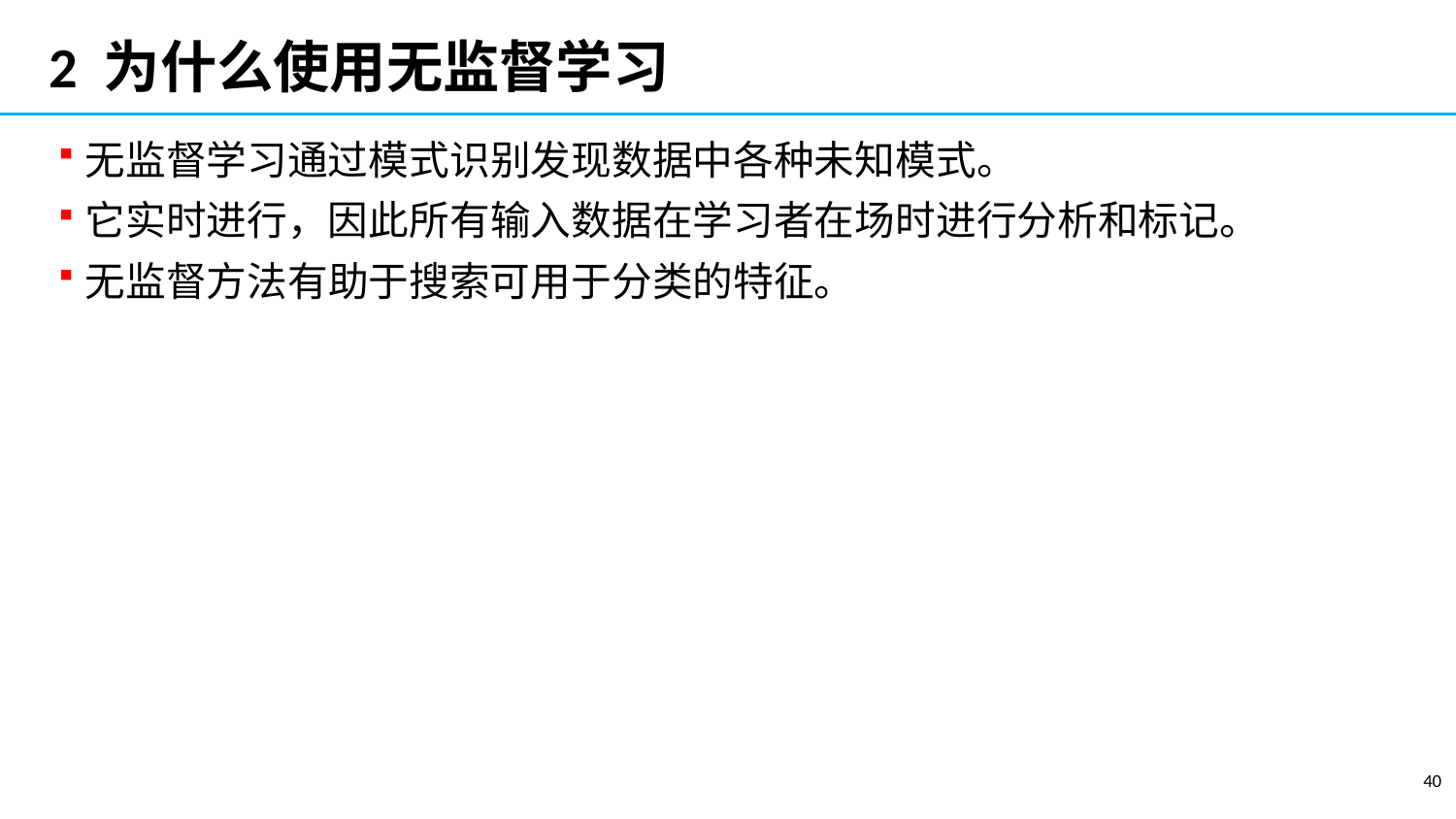

# 2 为什么使用无监督学习

无监督学习通过模式识别发现数据中各种未知模式。
它实时进行，因此所有输入数据在学习者在场时进行分析和标记。
无监督方法有助于搜索可用于分类的特征。
40